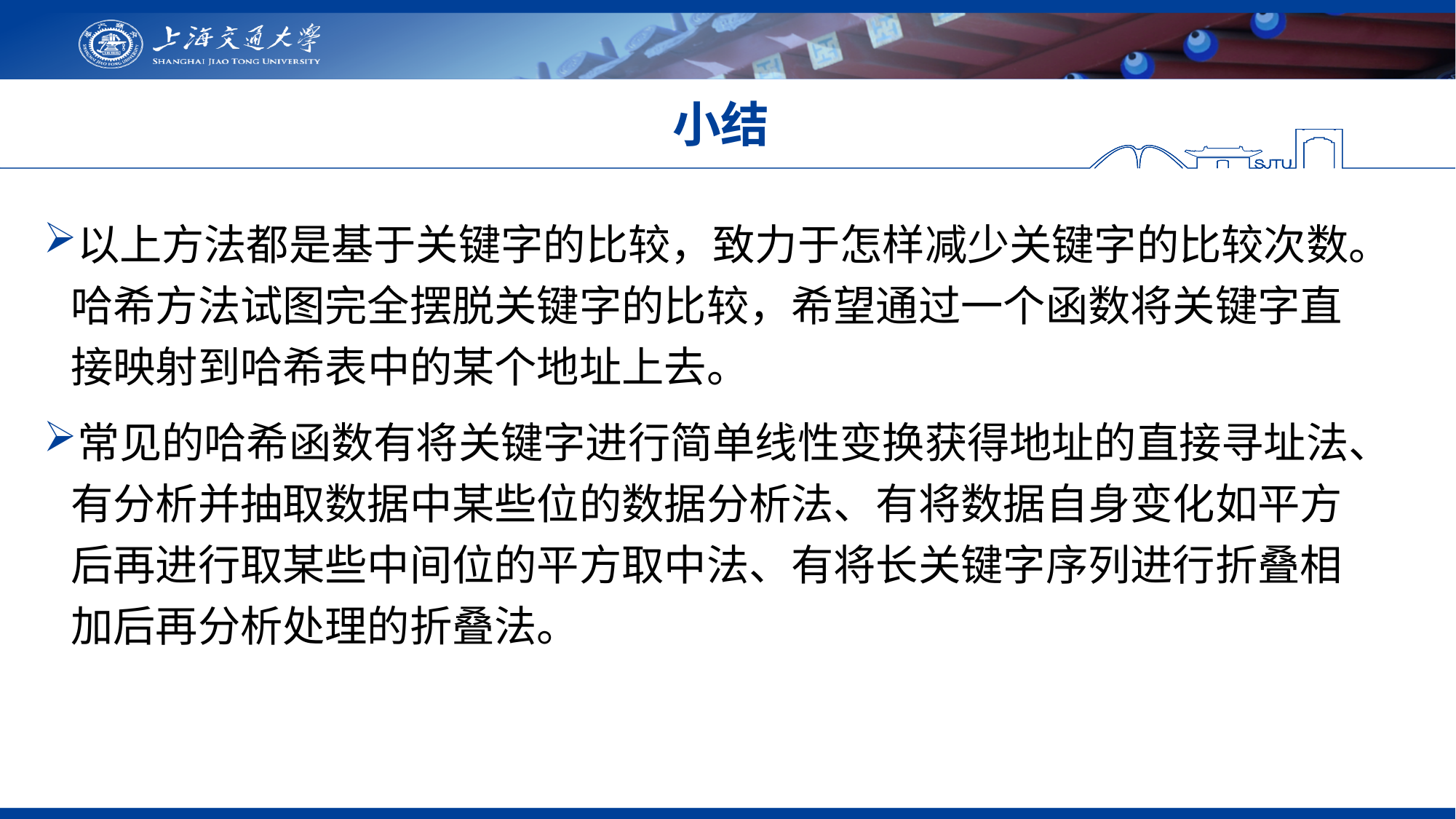

# 小结
以上方法都是基于关键字的比较，致力于怎样减少关键字的比较次数。哈希方法试图完全摆脱关键字的比较，希望通过一个函数将关键字直接映射到哈希表中的某个地址上去。
常见的哈希函数有将关键字进行简单线性变换获得地址的直接寻址法、有分析并抽取数据中某些位的数据分析法、有将数据自身变化如平方后再进行取某些中间位的平方取中法、有将长关键字序列进行折叠相加后再分析处理的折叠法。